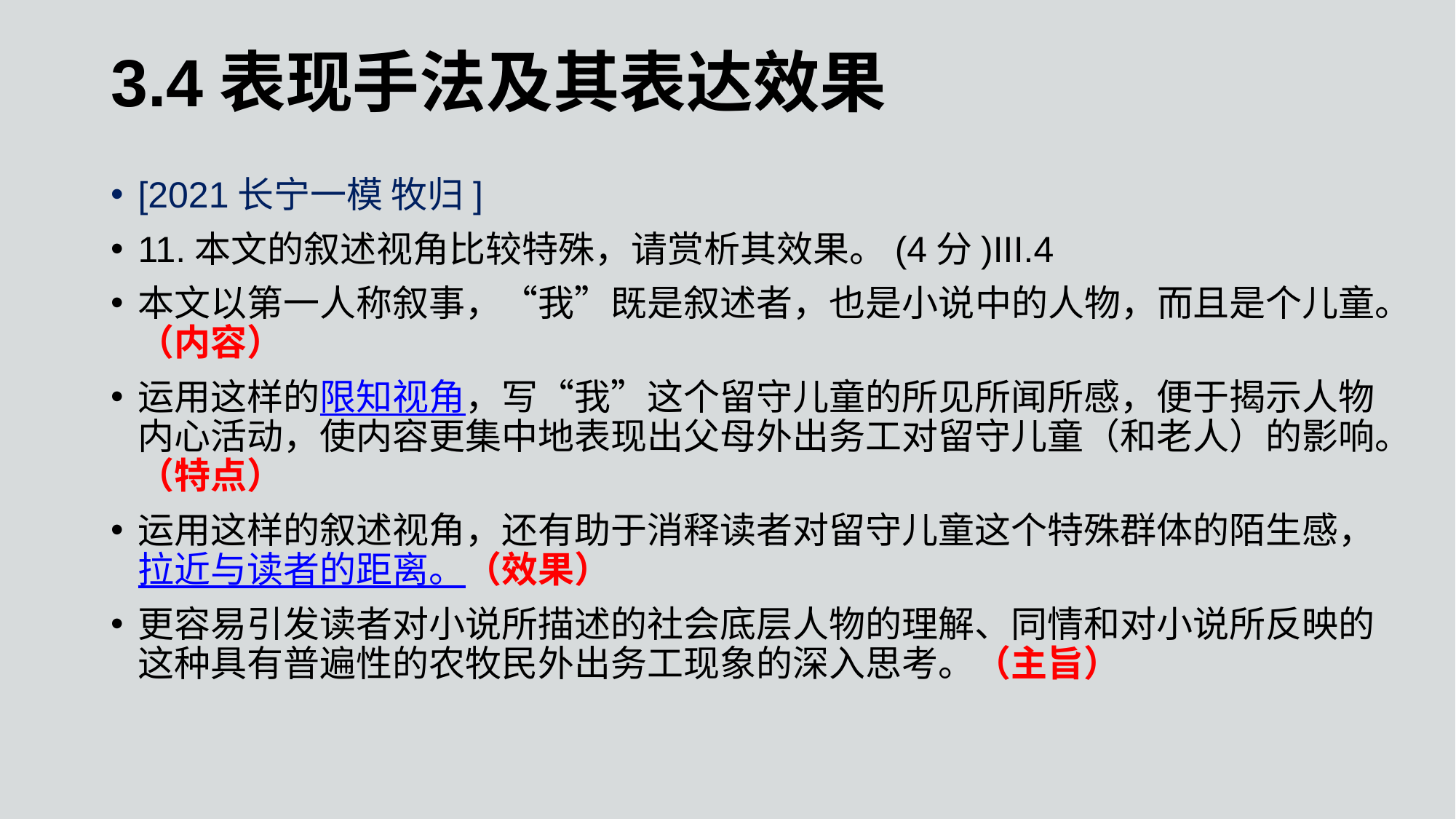

3.4表现手法及其表达效果
[2021长宁一模 牧归]
11.本文的叙述视角比较特殊，请赏析其效果。(4分)III.4
本文以第一人称叙事，“我”既是叙述者，也是小说中的人物，而且是个儿童。（内容）
运用这样的限知视角，写“我”这个留守儿童的所见所闻所感，便于揭示人物内心活动，使内容更集中地表现出父母外出务工对留守儿童（和老人）的影响。（特点）
运用这样的叙述视角，还有助于消释读者对留守儿童这个特殊群体的陌生感，拉近与读者的距离。（效果）
更容易引发读者对小说所描述的社会底层人物的理解、同情和对小说所反映的这种具有普遍性的农牧民外出务工现象的深入思考。（主旨）